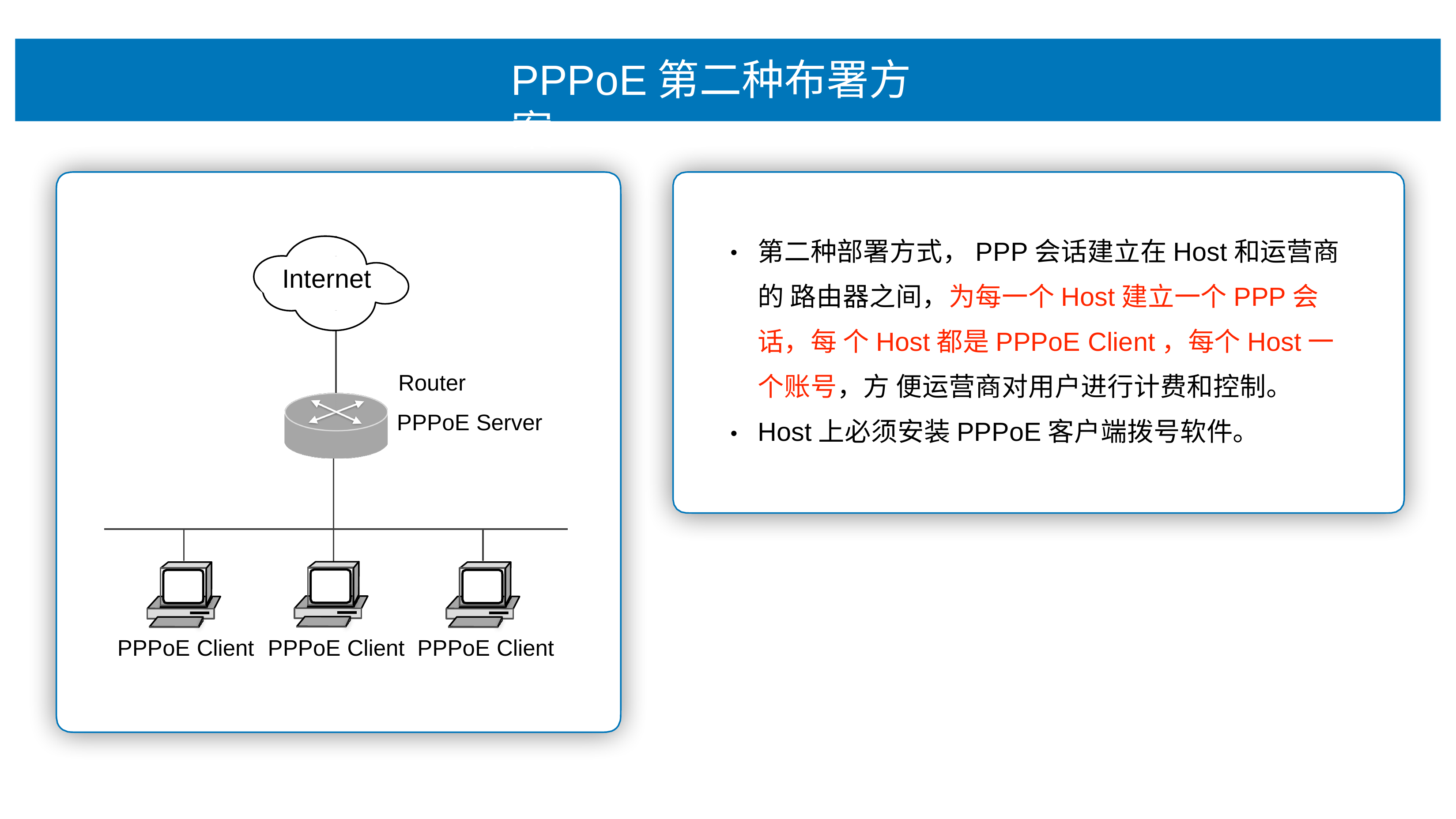

# PPPoE第⼆种布署⽅案

第⼆种部署⽅式，PPP会话建⽴在Host和运营商的 路由器之间，为每⼀个Host建⽴⼀个PPP会话，每 个Host都是PPPoE Client，每个Host⼀个账号，⽅ 便运营商对⽤户进⾏计费和控制。 Host上必须安装PPPoE客户端拨号软件。

•
Internet

Router

PPPoE Server
•

PPPoE Client	PPPoE Client	PPPoE Client